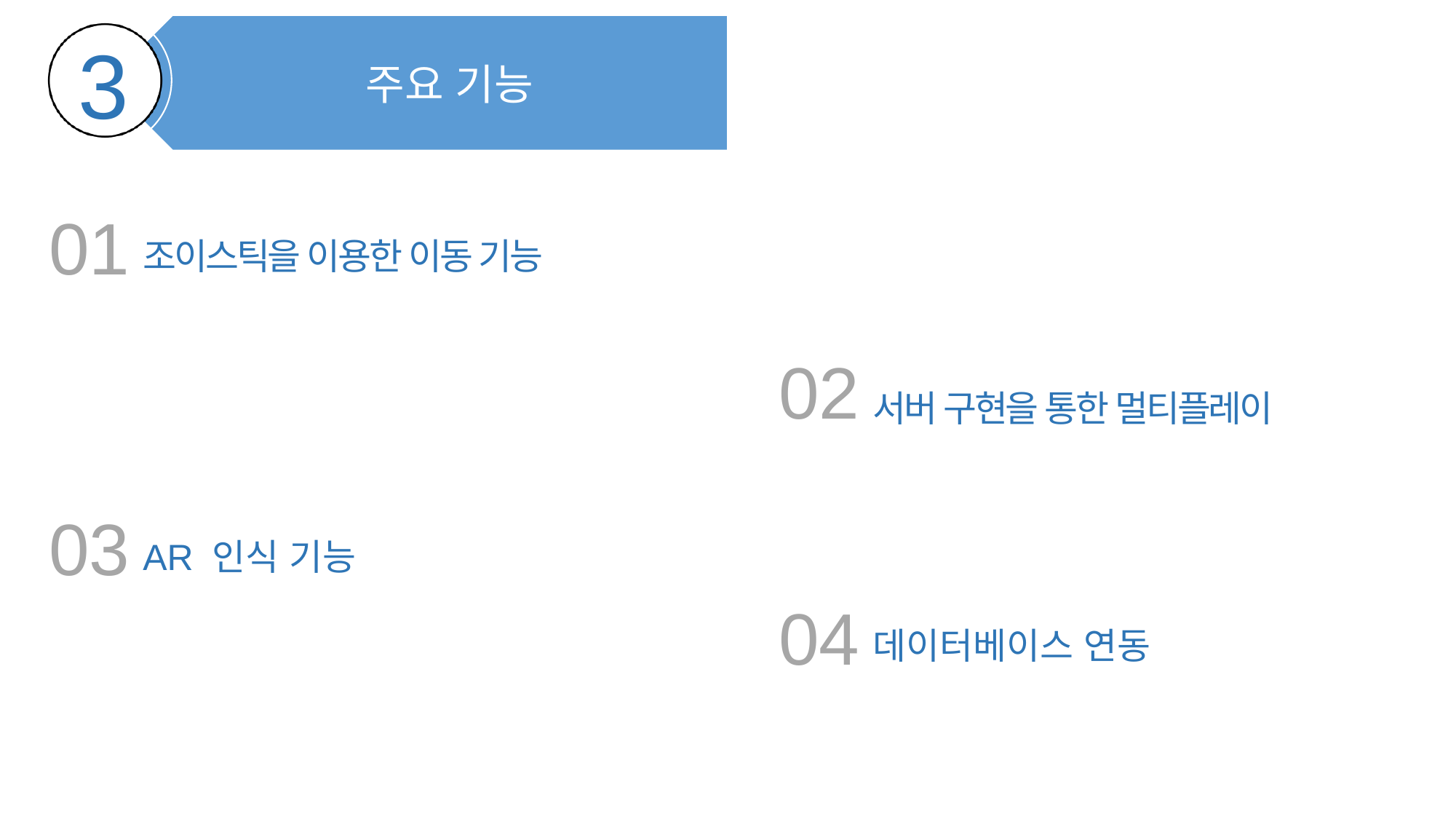

주요 기능
3
01
조이스틱을 이용한 이동 기능
02
서버 구현을 통한 멀티플레이
03
AR 인식 기능

04
데이터베이스 연동